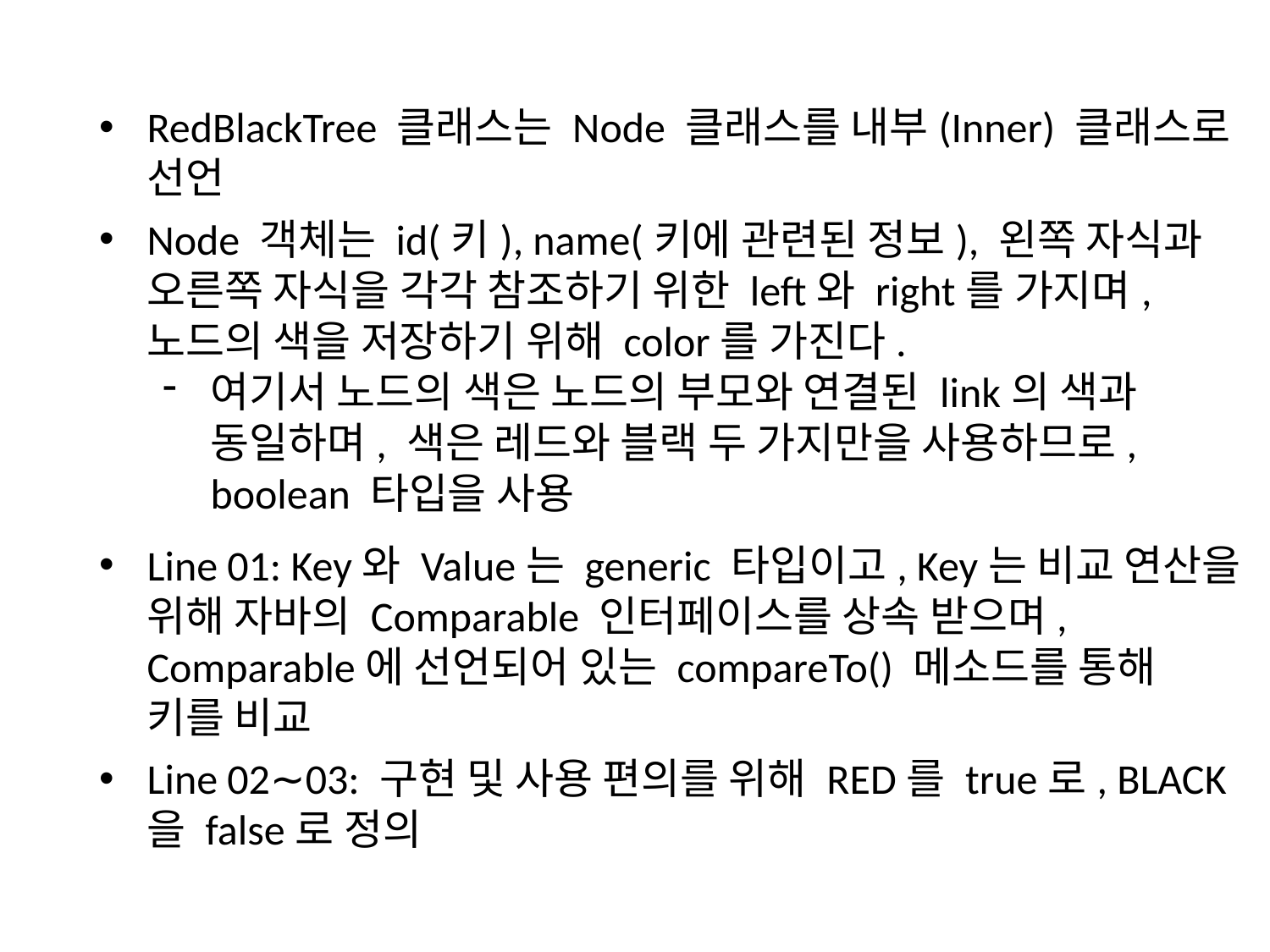

RedBlackTree 클래스는 Node 클래스를 내부(Inner) 클래스로 선언
Node 객체는 id(키), name(키에 관련된 정보), 왼쪽 자식과 오른쪽 자식을 각각 참조하기 위한 left와 right를 가지며, 노드의 색을 저장하기 위해 color를 가진다.
여기서 노드의 색은 노드의 부모와 연결된 link의 색과 동일하며, 색은 레드와 블랙 두 가지만을 사용하므로, boolean 타입을 사용
Line 01: Key와 Value는 generic 타입이고, Key는 비교 연산을 위해 자바의 Comparable 인터페이스를 상속 받으며, Comparable에 선언되어 있는 compareTo() 메소드를 통해 키를 비교
Line 02∼03: 구현 및 사용 편의를 위해 RED를 true로, BLACK을 false로 정의